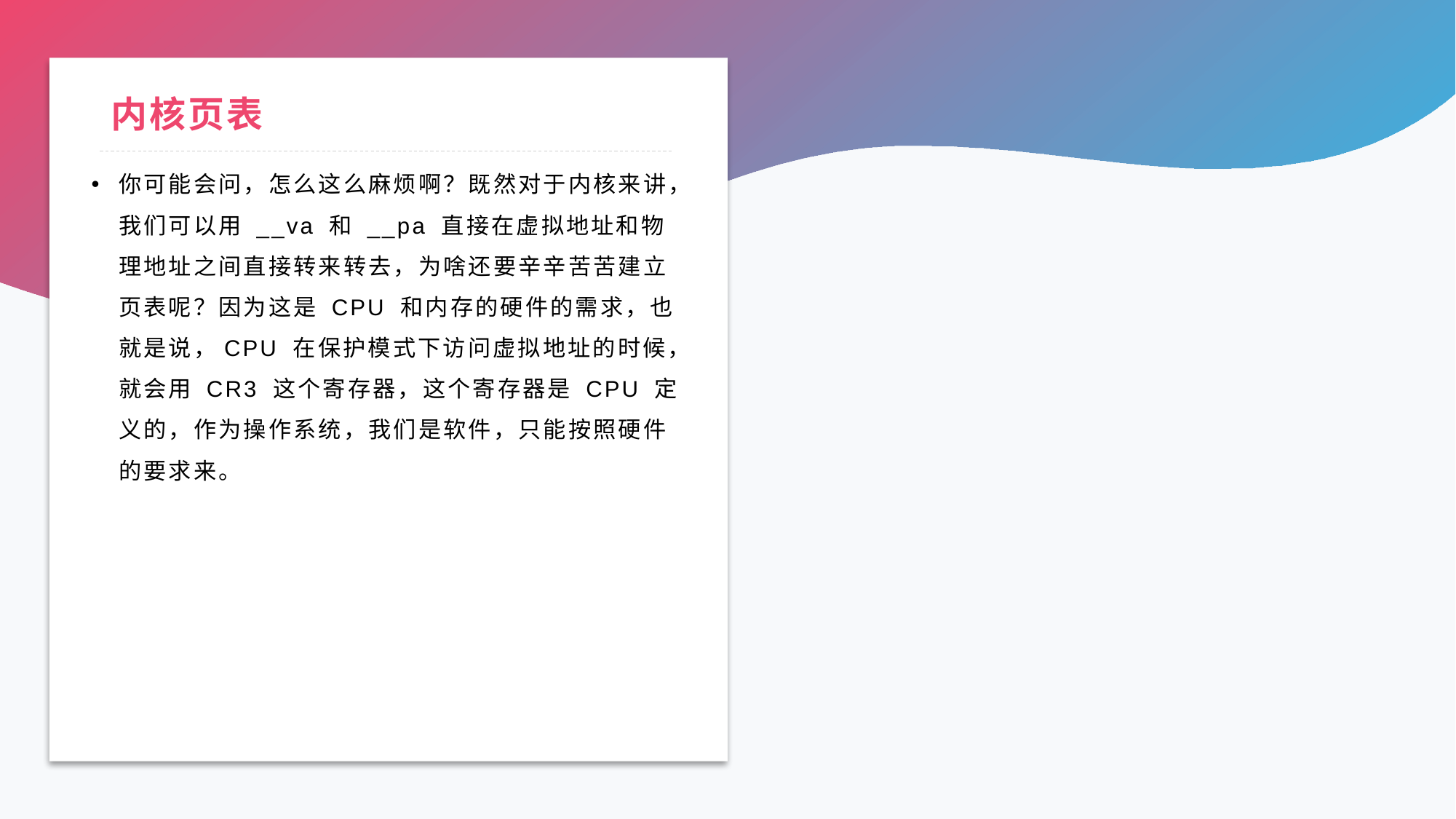

# 内核页表
你可能会问，怎么这么麻烦啊？既然对于内核来讲，我们可以用 __va 和 __pa 直接在虚拟地址和物理地址之间直接转来转去，为啥还要辛辛苦苦建立页表呢？因为这是 CPU 和内存的硬件的需求，也就是说，CPU 在保护模式下访问虚拟地址的时候，就会用 CR3 这个寄存器，这个寄存器是 CPU 定义的，作为操作系统，我们是软件，只能按照硬件的要求来。